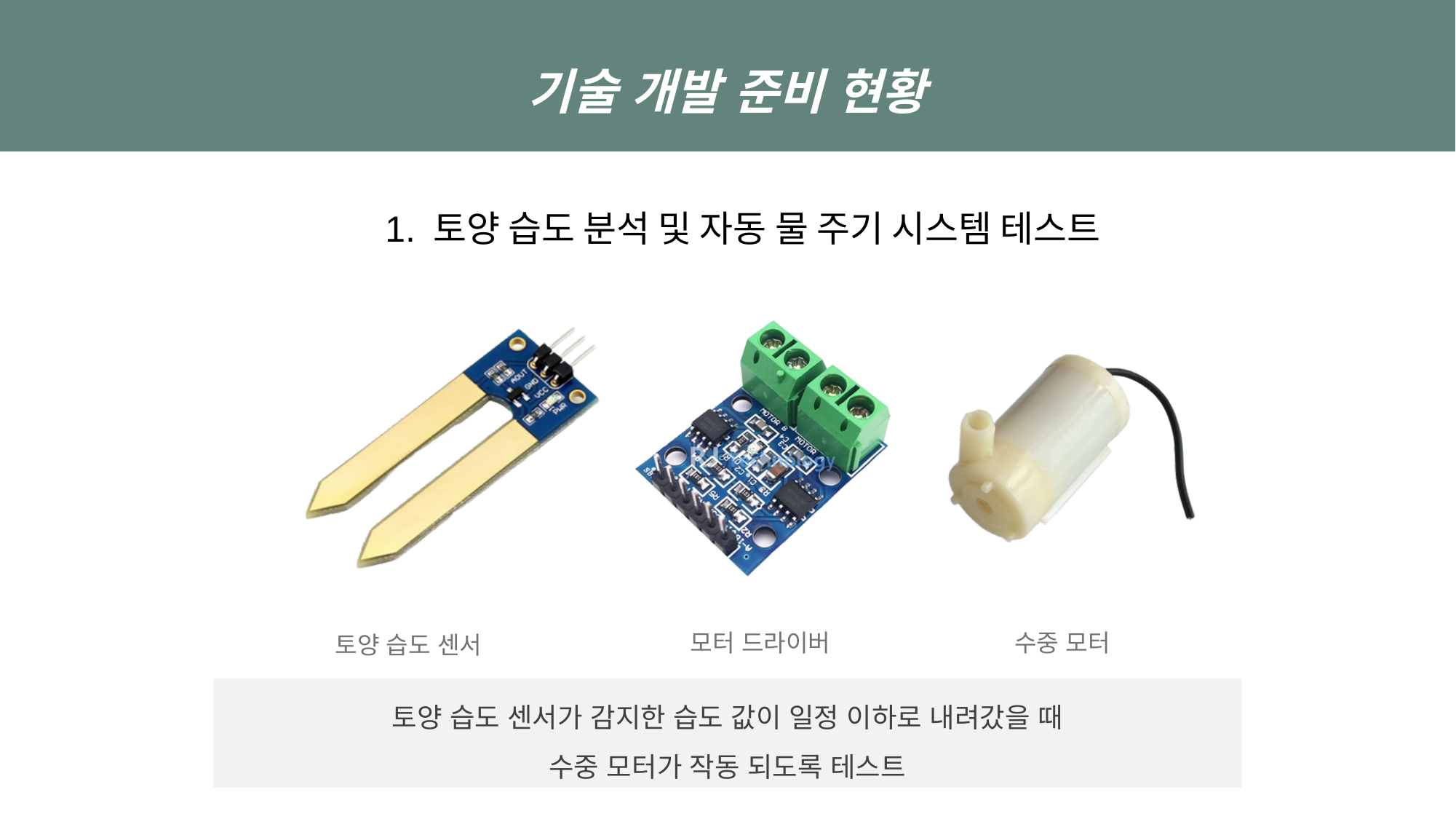

기술 개발 준비 현황
 토양 습도 분석 및 자동 물 주기 시스템 테스트

수중 모터
모터 드라이버
토양 습도 센서
토양 습도 센서가 감지한 습도 값이 일정 이하로 내려갔을 때
수중 모터가 작동 되도록 테스트